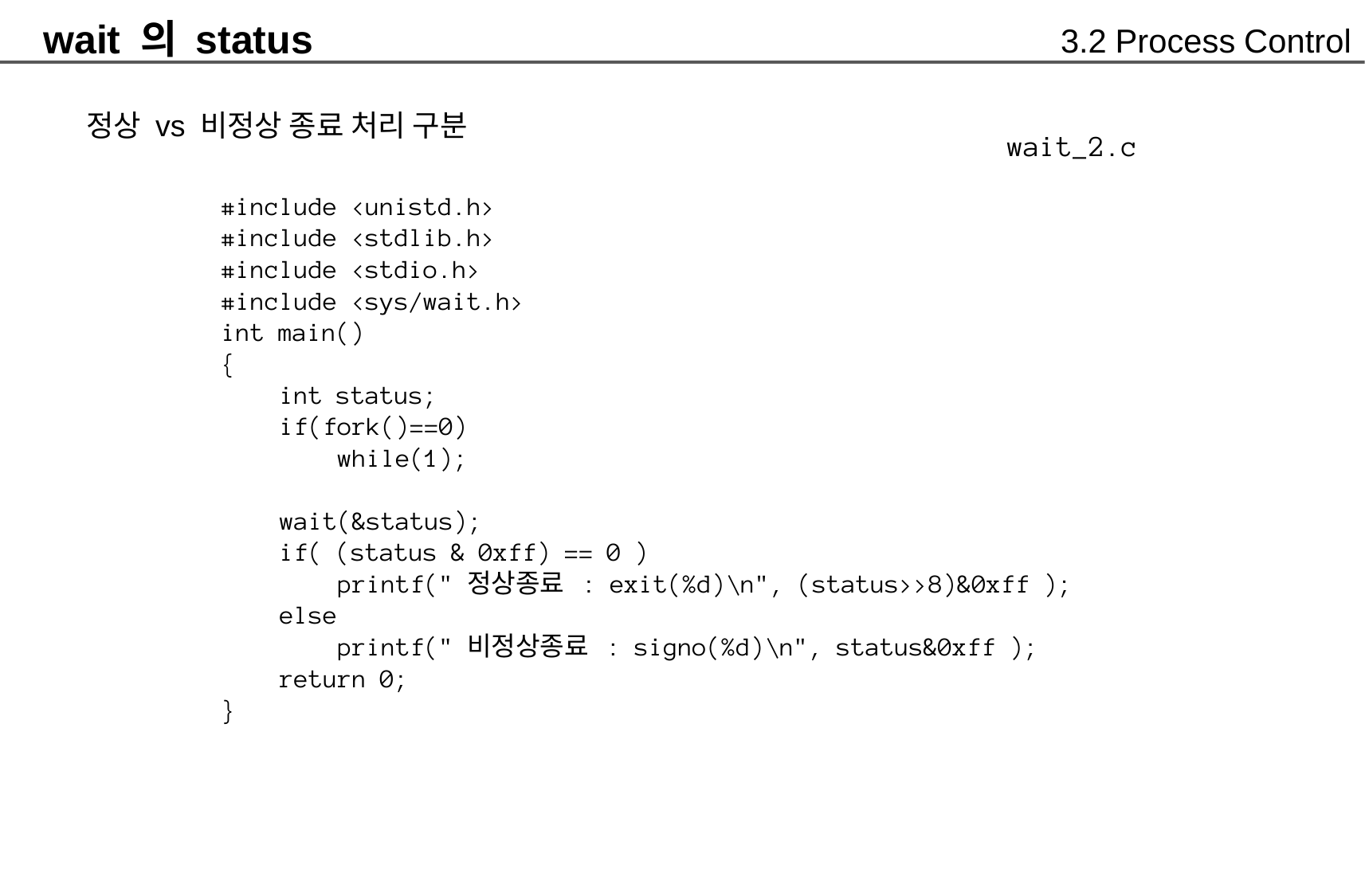

wait 의 status

	정상 vs 비정상 종료 처리 구분
	3.2 Process Control

wait_2.c

#include  <unistd.h>
#include  <stdlib.h>
#include  <stdio.h>
#include  <sys/wait.h>
int  main()
{
	int  status;
	if(fork()==0)
		while(1);

	wait(&status);
	if(  (status  &  0xff)  ==  0  )
		printf(" 정상종료  :  exit(%d)\n",  (status>>8)&0xff  );
	else
		printf(" 비정상종료  :  signo(%d)\n",  status&0xff  );
	return  0;
}